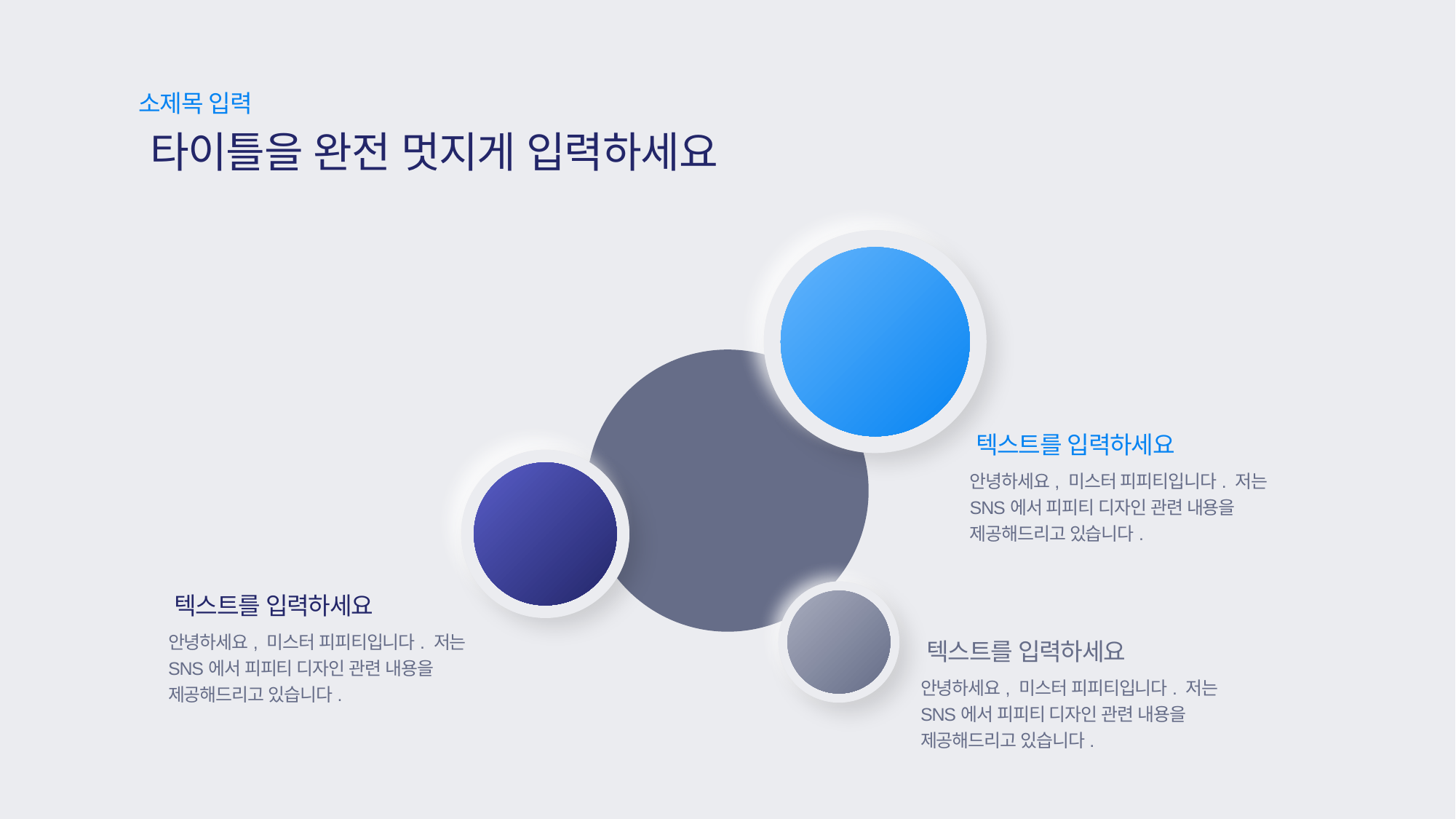

소제목 입력
타이틀을 완전 멋지게 입력하세요

65%

텍스트를 입력하세요
키워드
입력

안녕하세요, 미스터 피피티입니다. 저는 SNS에서 피피티 디자인 관련 내용을 제공해드리고 있습니다.
23%

텍스트를 입력하세요

안녕하세요, 미스터 피피티입니다. 저는 SNS에서 피피티 디자인 관련 내용을 제공해드리고 있습니다.
12%
텍스트를 입력하세요
안녕하세요, 미스터 피피티입니다. 저는 SNS에서 피피티 디자인 관련 내용을 제공해드리고 있습니다.